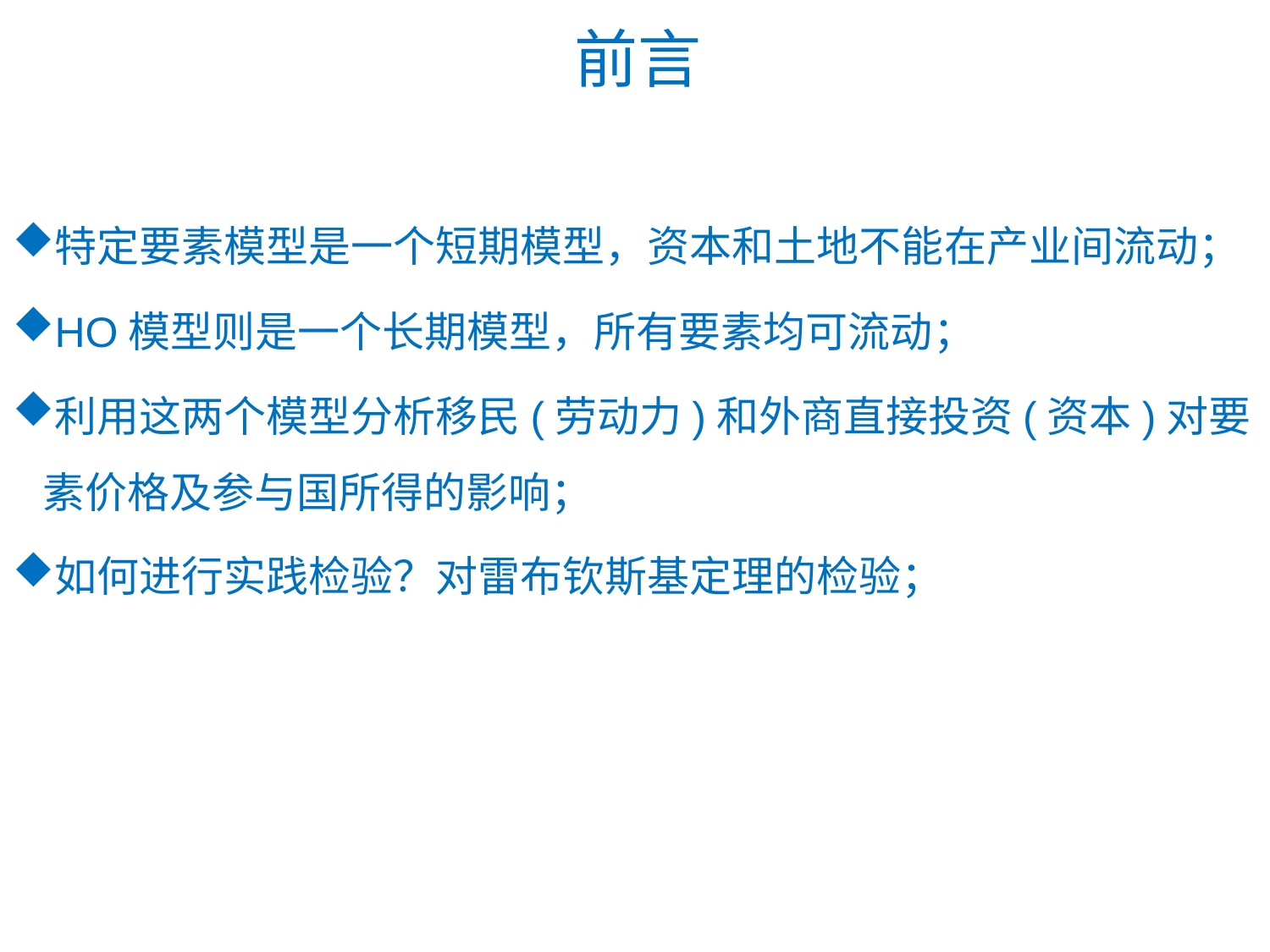

# 前言
特定要素模型是一个短期模型，资本和土地不能在产业间流动；
HO模型则是一个长期模型，所有要素均可流动；
利用这两个模型分析移民(劳动力)和外商直接投资(资本)对要素价格及参与国所得的影响；
如何进行实践检验？对雷布钦斯基定理的检验；